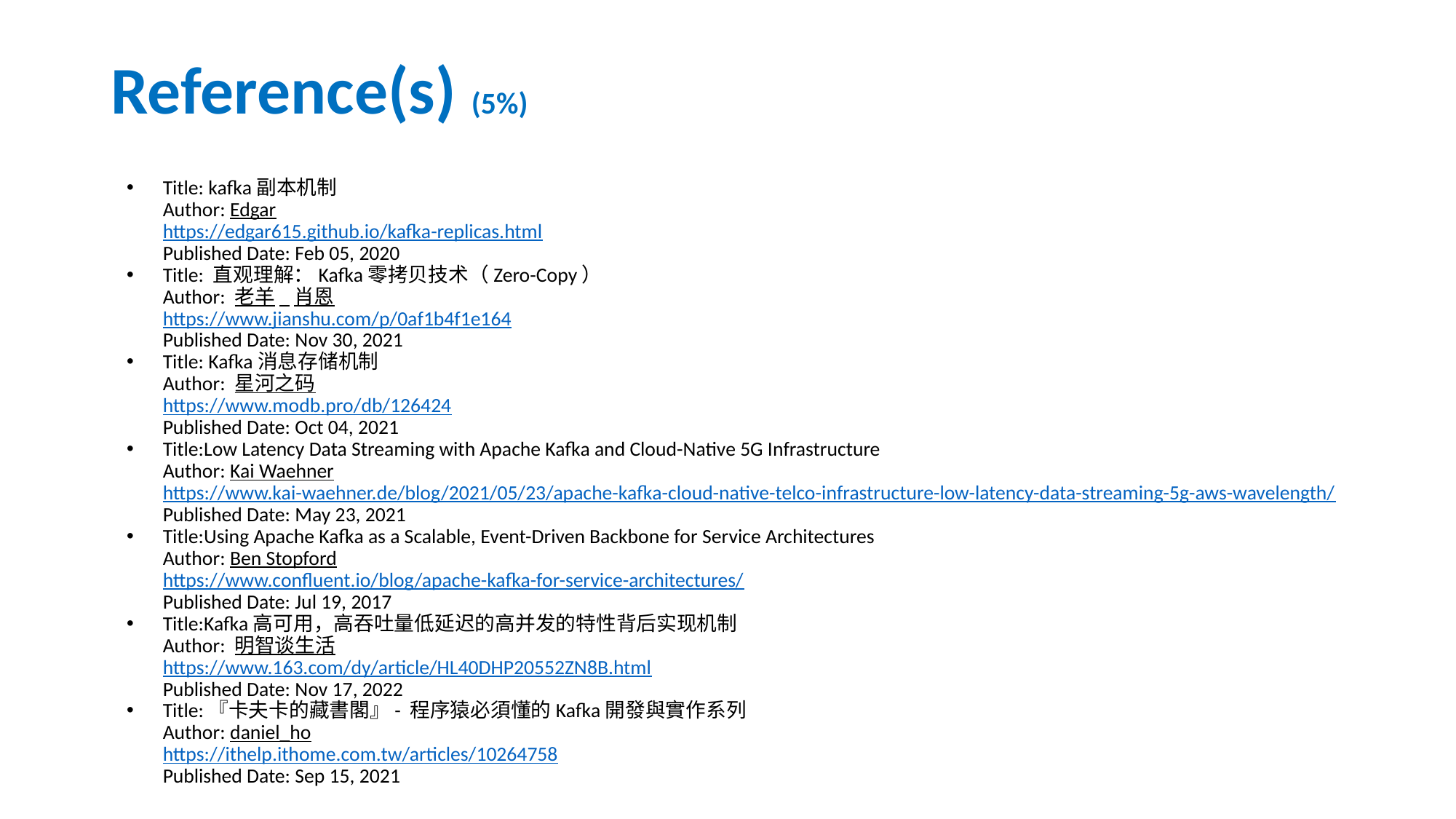

# Reference(s) (5%)
Title: kafka副本机制
Author: Edgar
https://edgar615.github.io/kafka-replicas.html
Published Date: Feb 05, 2020
Title: 直观理解：Kafka零拷贝技术（Zero-Copy）
Author: 老羊_肖恩
https://www.jianshu.com/p/0af1b4f1e164
Published Date: Nov 30, 2021
Title: Kafka消息存储机制
Author: 星河之码
https://www.modb.pro/db/126424
Published Date: Oct 04, 2021
Title:Low Latency Data Streaming with Apache Kafka and Cloud-Native 5G Infrastructure
Author: Kai Waehner
https://www.kai-waehner.de/blog/2021/05/23/apache-kafka-cloud-native-telco-infrastructure-low-latency-data-streaming-5g-aws-wavelength/
Published Date: May 23, 2021
Title:Using Apache Kafka as a Scalable, Event-Driven Backbone for Service Architectures
Author: Ben Stopford
https://www.confluent.io/blog/apache-kafka-for-service-architectures/
Published Date: Jul 19, 2017
Title:Kafka高可用，高吞吐量低延迟的高并发的特性背后实现机制
Author: 明智谈生活
https://www.163.com/dy/article/HL40DHP20552ZN8B.html
Published Date: Nov 17, 2022
Title:『卡夫卡的藏書閣』- 程序猿必須懂的Kafka開發與實作系列
Author: daniel_ho
https://ithelp.ithome.com.tw/articles/10264758
Published Date: Sep 15, 2021